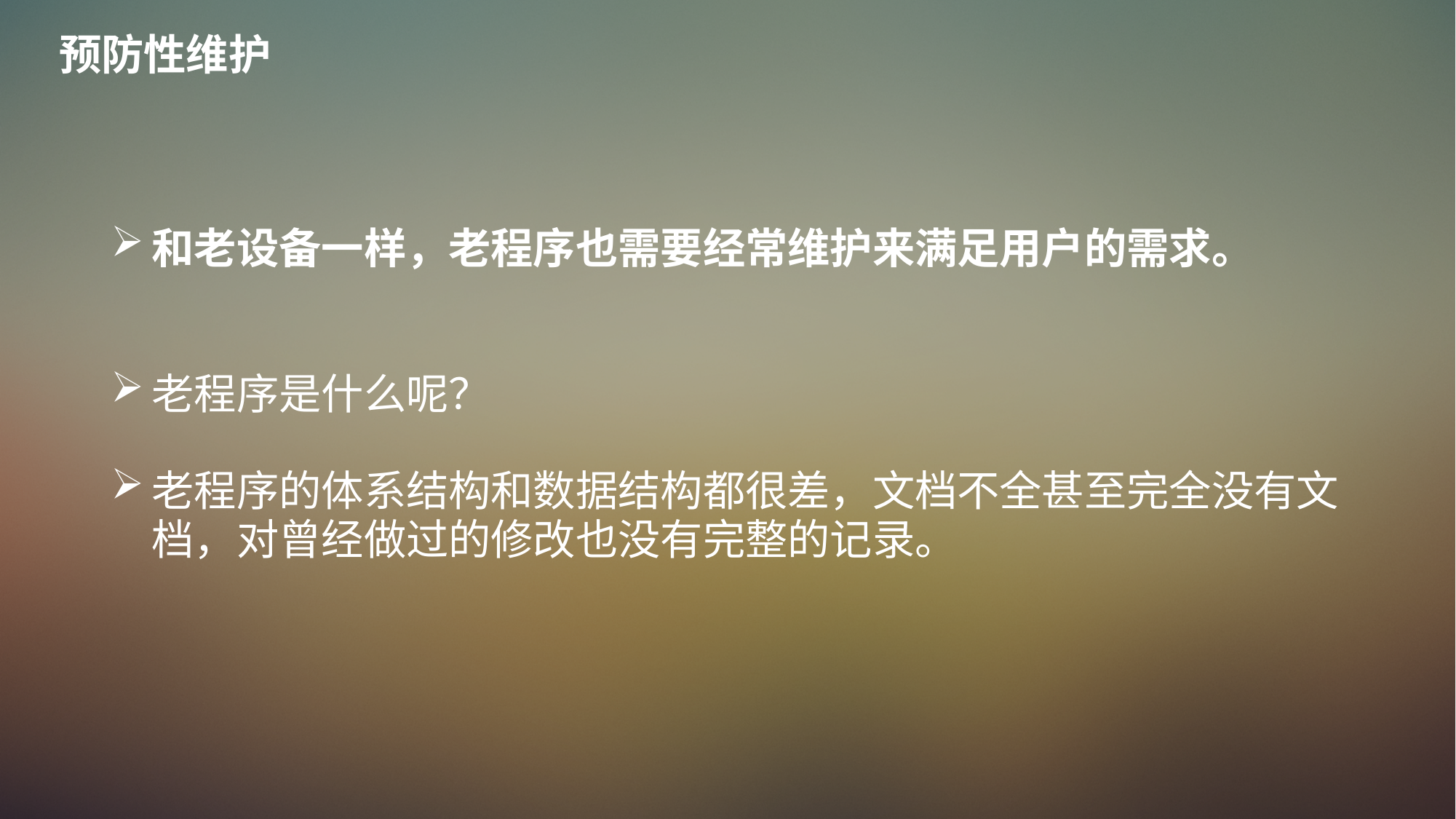

预防性维护
和老设备一样，老程序也需要经常维护来满足用户的需求。

老程序是什么呢？

老程序的体系结构和数据结构都很差，文档不全甚至完全没有文档，对曾经做过的修改也没有完整的记录。